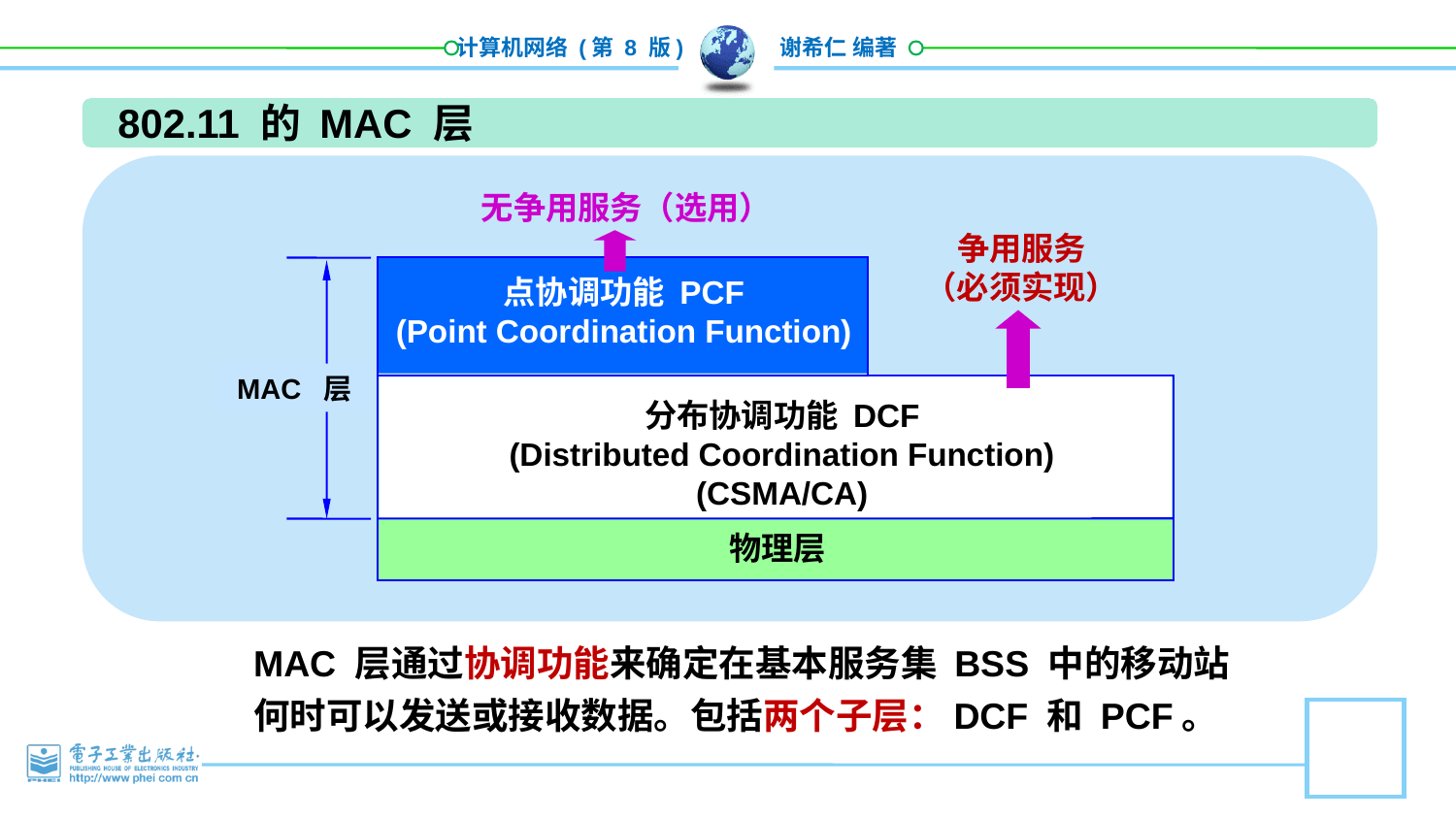

802.11 的 MAC 层

无争用服务（选用）
争用服务
（必须实现）

点协调功能 PCF
(Point Coordination Function)

MAC  层

分布协调功能 DCF
(Distributed Coordination Function)
(CSMA/CA)

物理层
MAC 层通过协调功能来确定在基本服务集 BSS 中的移动站何时可以发送或接收数据。包括两个子层：DCF 和 PCF。